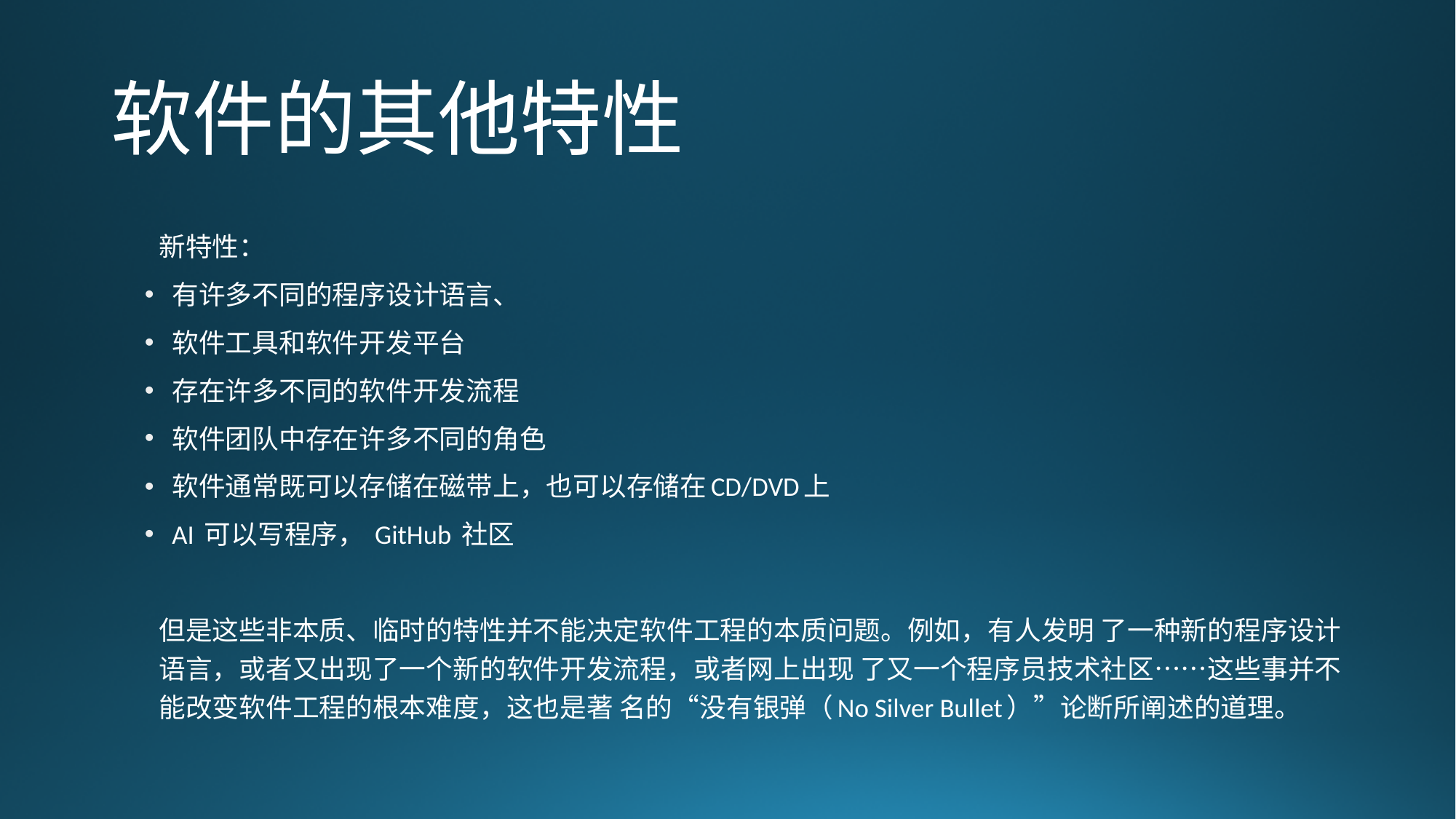

# 软件的其他特性
新特性：
有许多不同的程序设计语言、
软件工具和软件开发平台
存在许多不同的软件开发流程
软件团队中存在许多不同的角色
软件通常既可以存储在磁带上，也可以存储在CD/DVD上
AI 可以写程序， GitHub 社区

但是这些非本质、临时的特性并不能决定软件工程的本质问题。例如，有人发明 了一种新的程序设计语言，或者又出现了一个新的软件开发流程，或者网上出现 了又一个程序员技术社区……这些事并不能改变软件工程的根本难度，这也是著 名的“没有银弹（No Silver Bullet）”论断所阐述的道理。